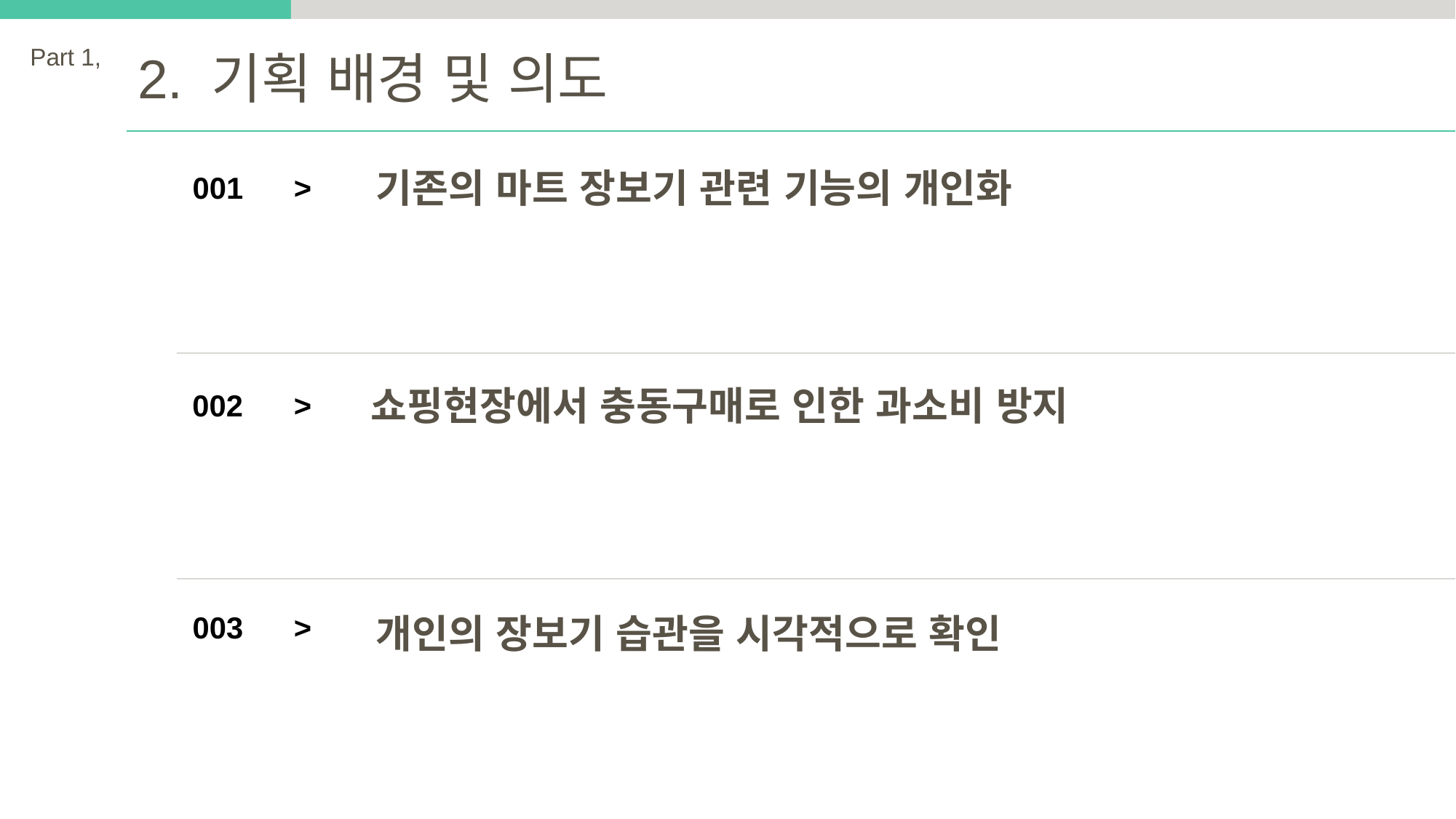

Part 1,
2. 기획 배경 및 의도
기존의 마트 장보기 관련 기능의 개인화
001
>
쇼핑현장에서 충동구매로 인한 과소비 방지
002
>
003
>
개인의 장보기 습관을 시각적으로 확인